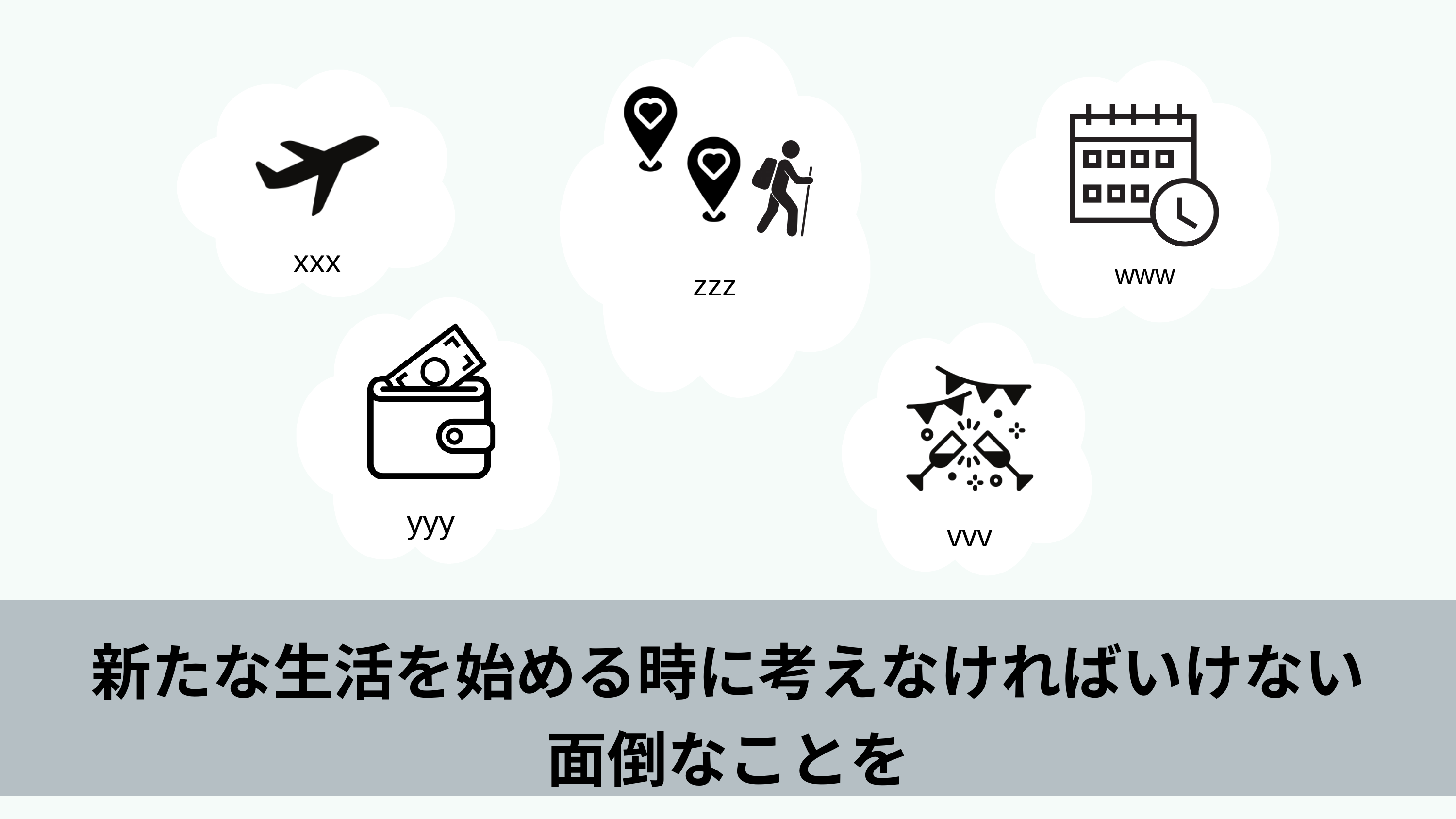

www

xxx

zzz

yyy

vvv

新たな生活を始める時に考えなければいけない
面倒なことを